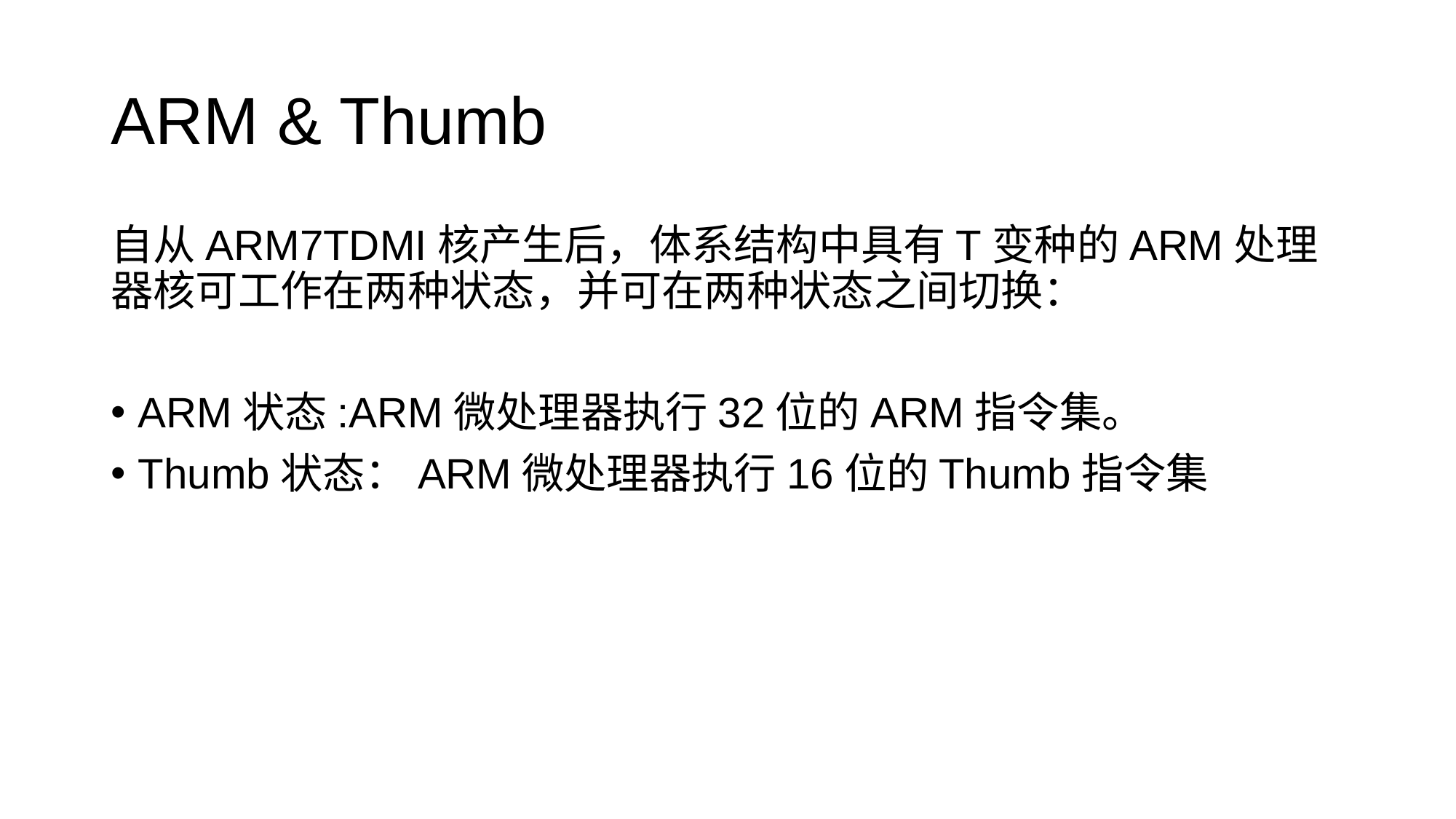

# ARM & Thumb
自从ARM7TDMI核产生后，体系结构中具有T变种的ARM处理器核可工作在两种状态，并可在两种状态之间切换：

ARM状态:ARM微处理器执行32位的ARM指令集。
Thumb状态：ARM微处理器执行16位的Thumb指令集